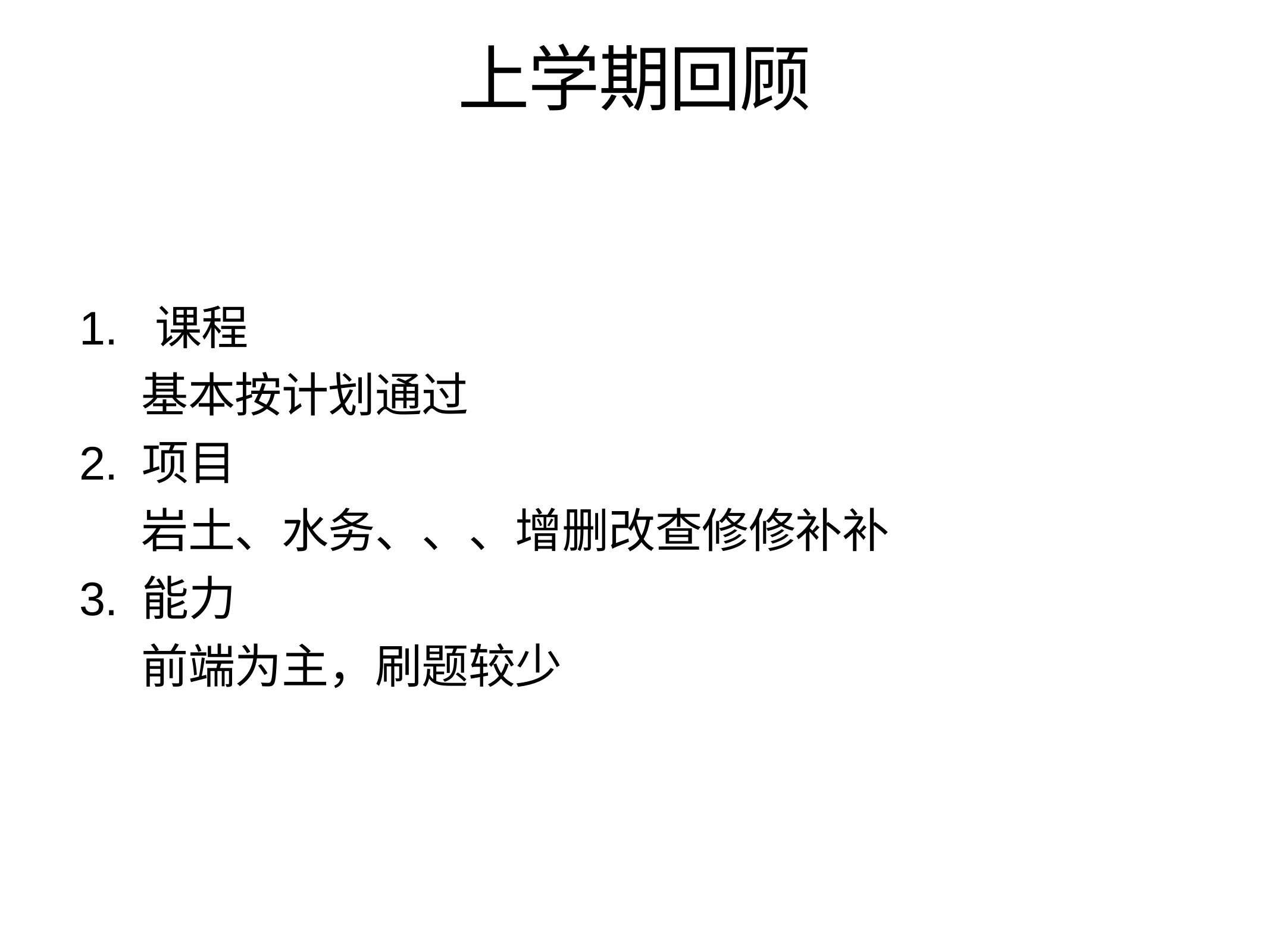

# 上学期回顾
1.  课程
     基本按计划通过
2. 项目
     岩土、水务、、、增删改查修修补补
3. 能力
     前端为主，刷题较少